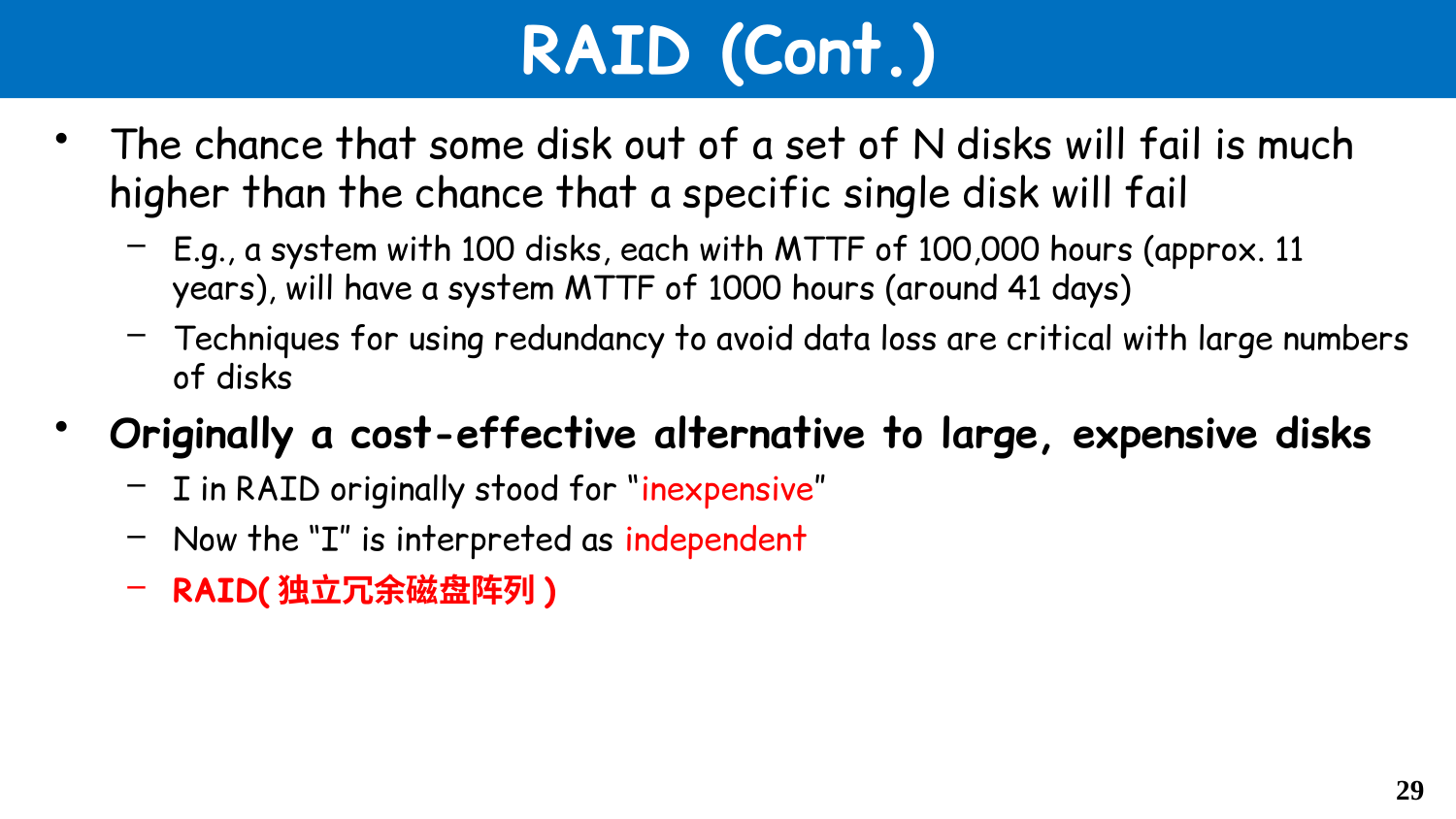

# RAID (Cont.)
The chance that some disk out of a set of N disks will fail is much higher than the chance that a specific single disk will fail
E.g., a system with 100 disks, each with MTTF of 100,000 hours (approx. 11 years), will have a system MTTF of 1000 hours (around 41 days)
Techniques for using redundancy to avoid data loss are critical with large numbers of disks
Originally a cost-effective alternative to large, expensive disks
I in RAID originally stood for “inexpensive”
Now the “I” is interpreted as independent
RAID(独立冗余磁盘阵列)